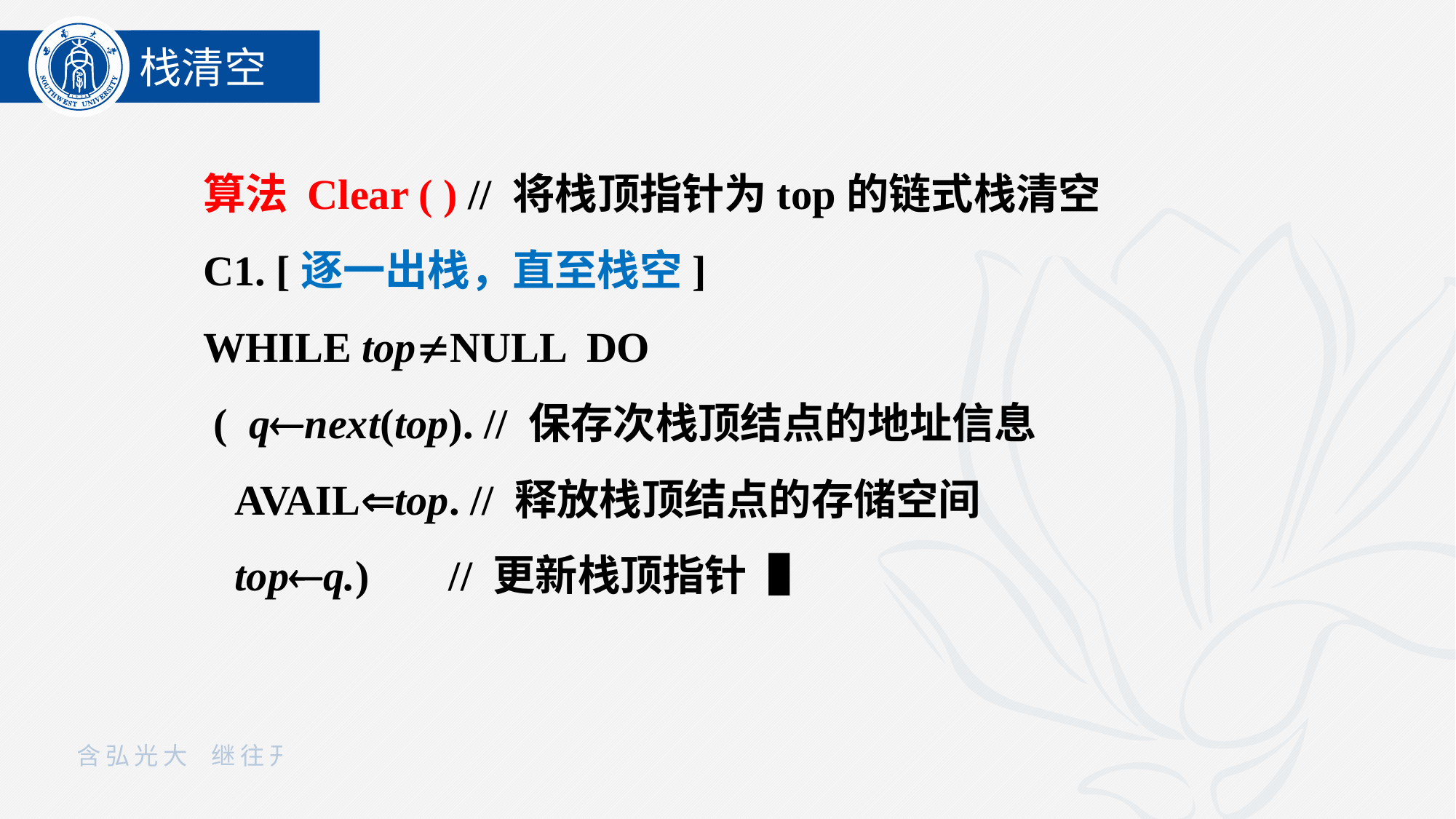

栈清空
算法 Clear ( ) // 将栈顶指针为top的链式栈清空
C1. [逐一出栈，直至栈空]
WHILE top≠NULL  DO
 (  q←next(top). // 保存次栈顶结点的地址信息
   AVAIL⇐top. // 释放栈顶结点的存储空间
   top←q.) 	// 更新栈顶指针▐